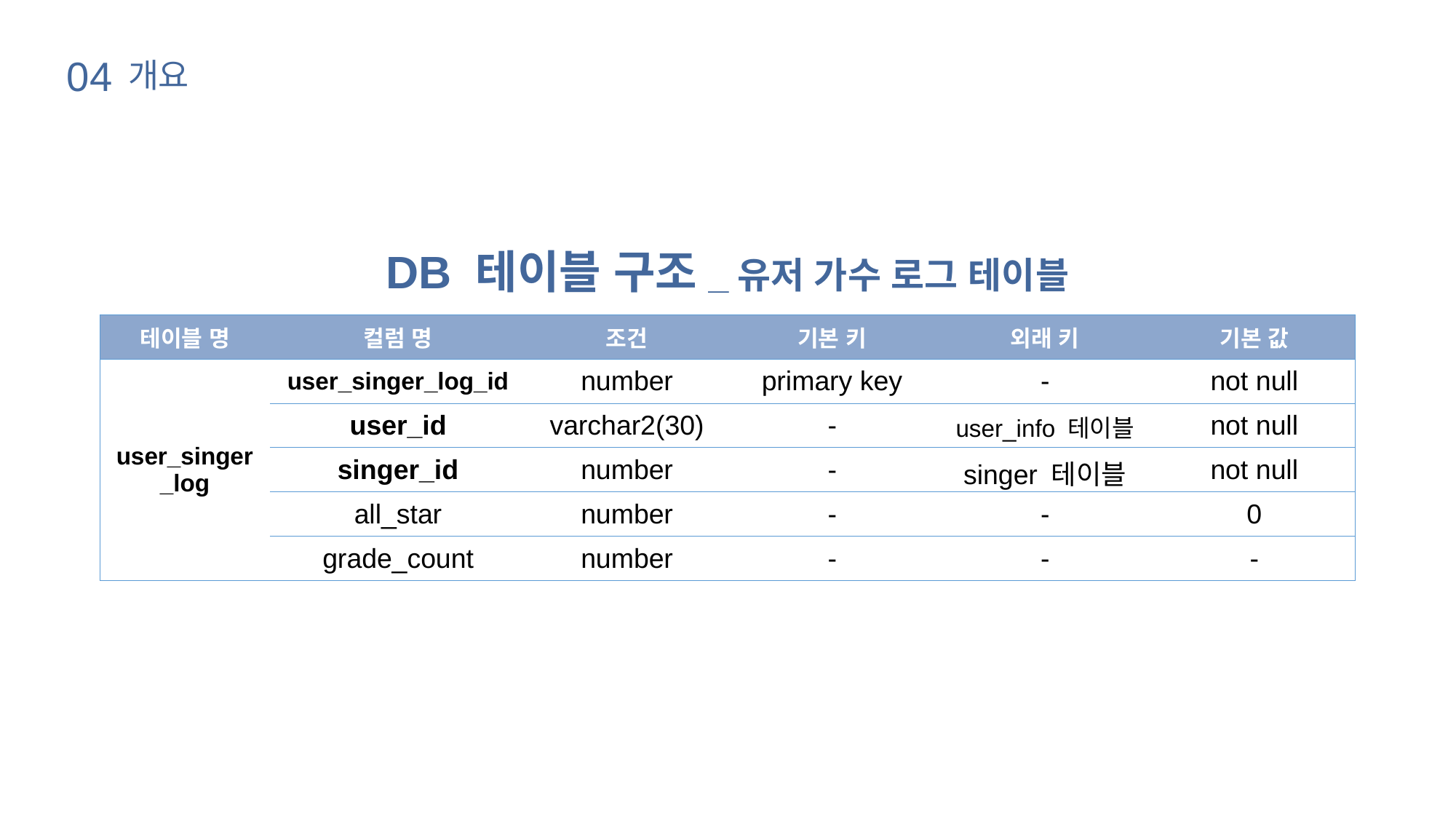

04
개요
DB 테이블 구조_유저 가수 로그 테이블
| 테이블 명 | 컬럼 명 | 조건 | 기본 키 | 외래 키 | 기본 값 |
| --- | --- | --- | --- | --- | --- |
| user\_singer \_log | user\_singer\_log\_id | number | primary key | - | not null |
|  | user\_id | varchar2(30) | - | user\_info 테이블 | not null |
|  | singer\_id | number | - | singer 테이블 | not null |
|  | all\_star | number | - | - | 0 |
|  | grade\_count | number | - | - | - |